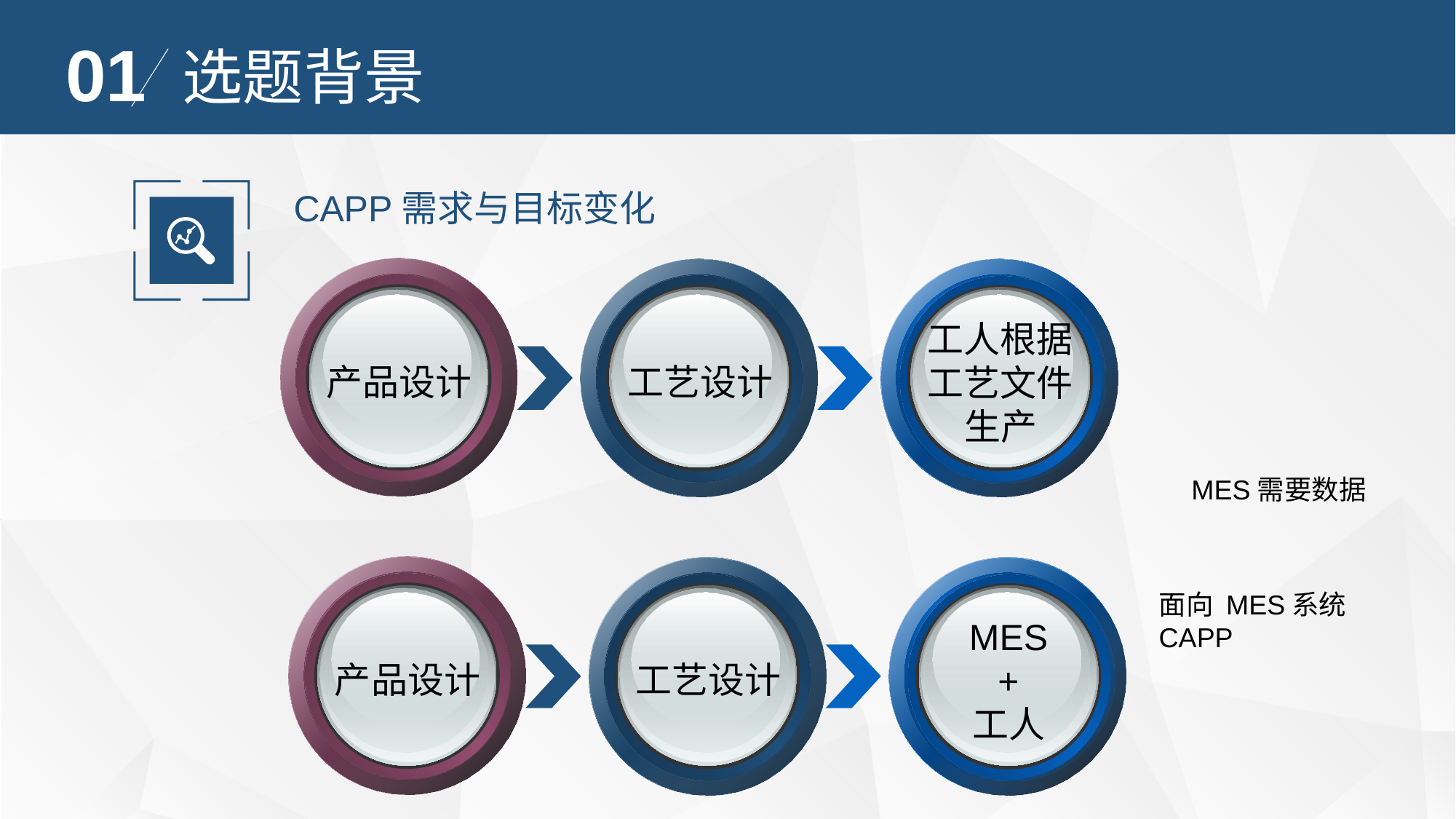

01
选题背景

CAPP需求与目标变化

工人根据
工艺文件
生产

产品设计
工艺设计
MES需要数据

MES
+
工人

产品设计
工艺设计
面向 MES系统CAPP